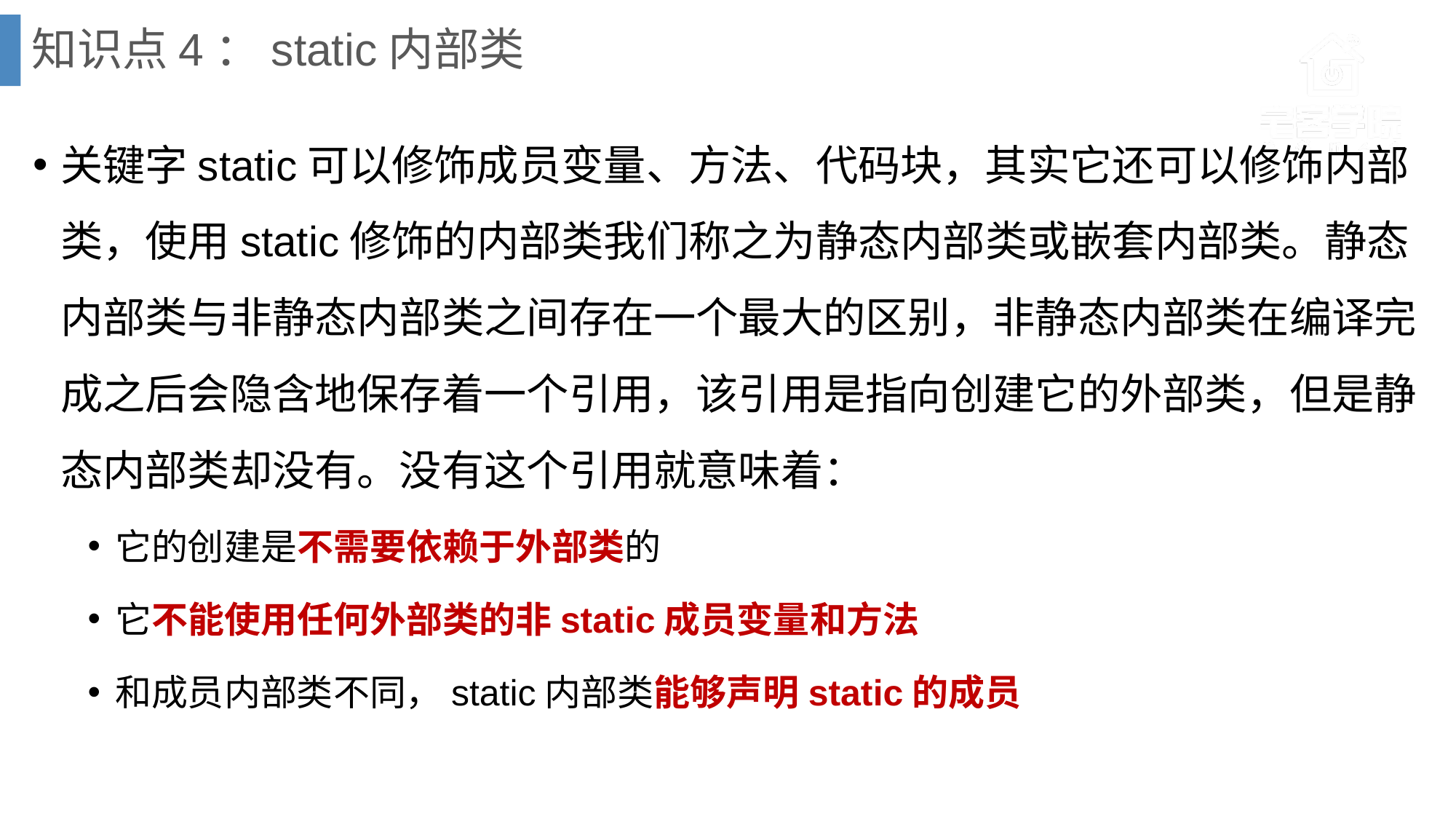

# 知识点4：static内部类
关键字static可以修饰成员变量、方法、代码块，其实它还可以修饰内部类，使用static修饰的内部类我们称之为静态内部类或嵌套内部类。静态内部类与非静态内部类之间存在一个最大的区别，非静态内部类在编译完成之后会隐含地保存着一个引用，该引用是指向创建它的外部类，但是静态内部类却没有。没有这个引用就意味着：
它的创建是不需要依赖于外部类的
它不能使用任何外部类的非static成员变量和方法
和成员内部类不同，static内部类能够声明static的成员